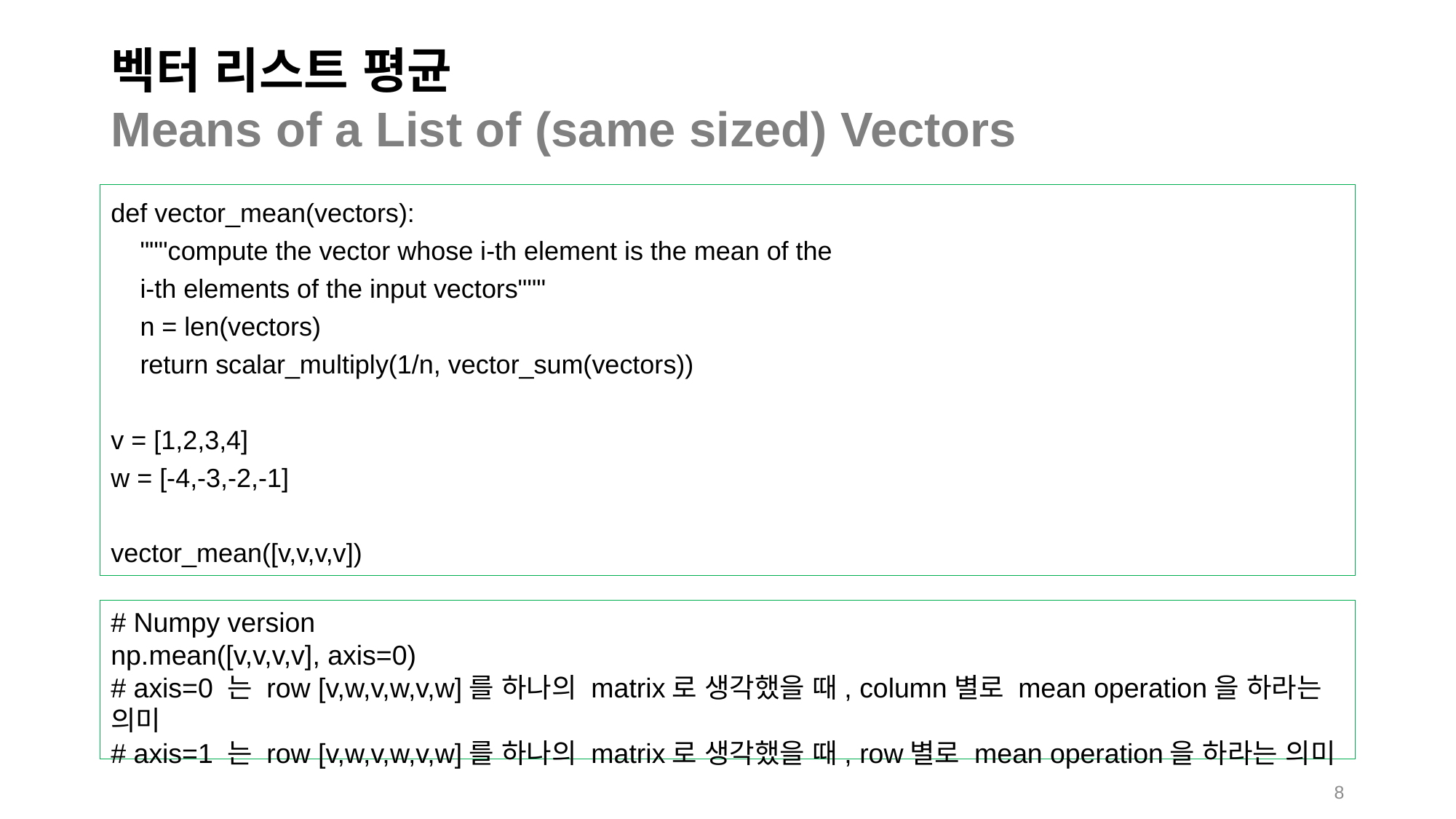

# 벡터 리스트 평균 Means of a List of (same sized) Vectors
def vector_mean(vectors):
    """compute the vector whose i-th element is the mean of the
    i-th elements of the input vectors"""
    n = len(vectors)
    return scalar_multiply(1/n, vector_sum(vectors))

v = [1,2,3,4]
w = [-4,-3,-2,-1]

vector_mean([v,v,v,v])
# Numpy version
np.mean([v,v,v,v], axis=0)
# axis=0 는 row [v,w,v,w,v,w]를 하나의 matrix로 생각했을 때, column별로 mean operation을 하라는 의미
# axis=1 는 row [v,w,v,w,v,w]를 하나의 matrix로 생각했을 때, row별로 mean operation을 하라는 의미
8